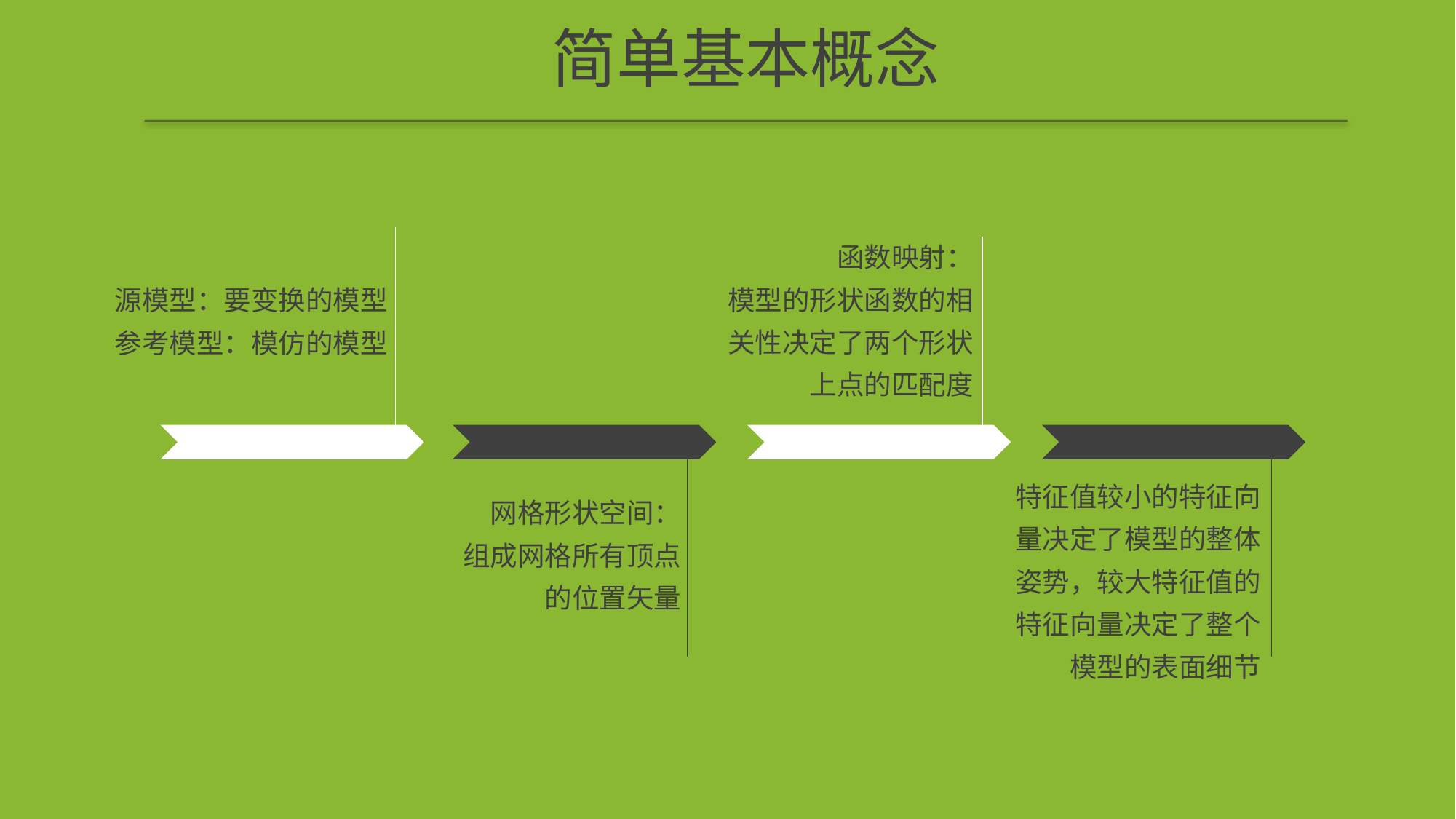

简单基本概念
函数映射：
模型的形状函数的相关性决定了两个形状上点的匹配度
源模型：要变换的模型
参考模型：模仿的模型

特征值较小的特征向量决定了模型的整体姿势，较大特征值的特征向量决定了整个模型的表面细节
网格形状空间：
组成网格所有顶点的位置矢量